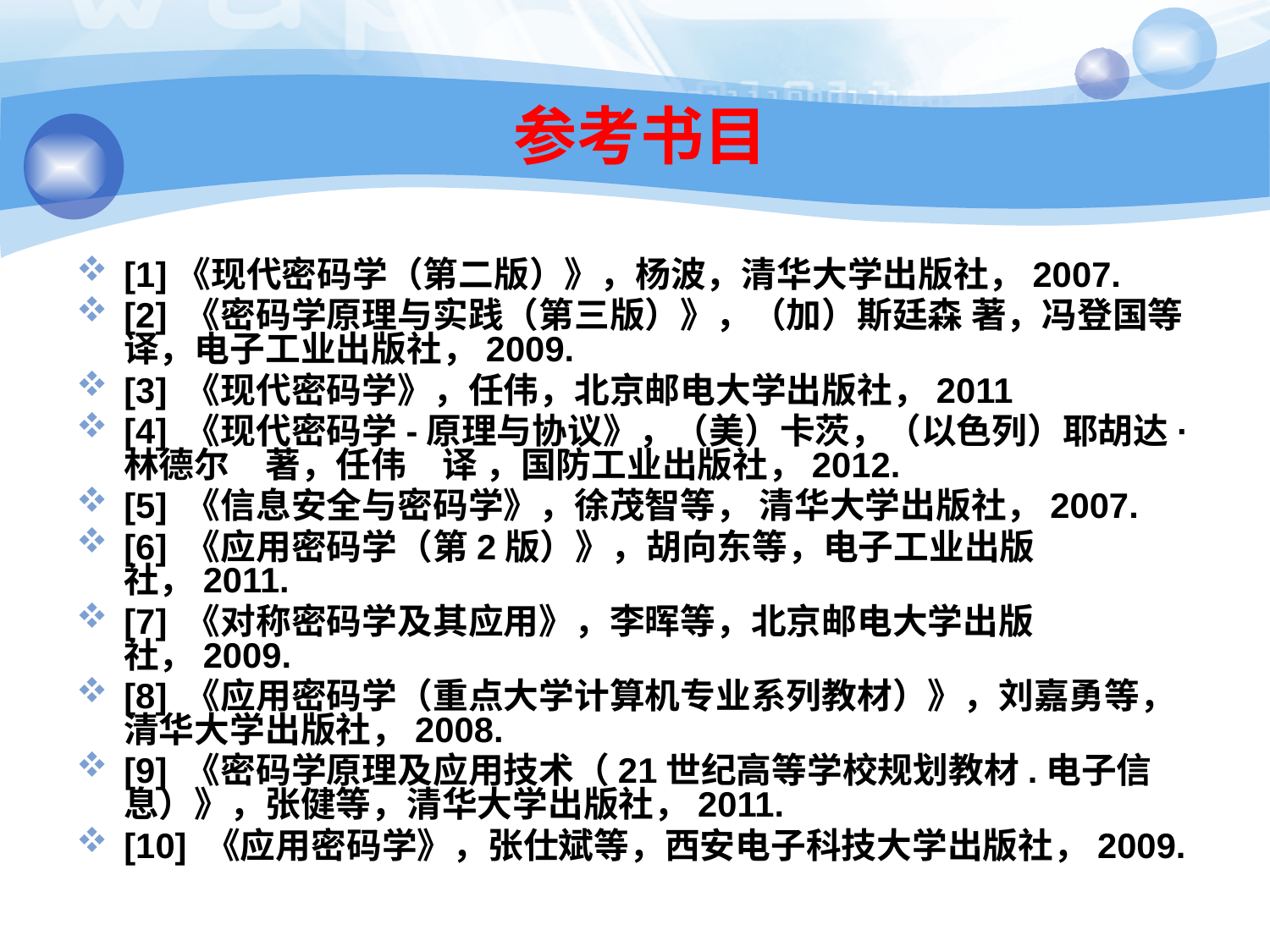

# 参考书目
[1]《现代密码学（第二版）》，杨波，清华大学出版社，2007.
[2] 《密码学原理与实践（第三版）》，（加）斯廷森 著，冯登国等 译，电子工业出版社，2009.
[3] 《现代密码学》，任伟，北京邮电大学出版社，2011
[4] 《现代密码学-原理与协议》，（美）卡茨，（以色列）耶胡达·林德尔　著，任伟　译 ，国防工业出版社，2012.
[5] 《信息安全与密码学》，徐茂智等， 清华大学出版社，2007.
[6] 《应用密码学（第2版）》，胡向东等，电子工业出版社，2011.
[7] 《对称密码学及其应用》，李晖等，北京邮电大学出版社，2009.
[8] 《应用密码学（重点大学计算机专业系列教材）》，刘嘉勇等，清华大学出版社，2008.
[9] 《密码学原理及应用技术（21世纪高等学校规划教材.电子信息）》，张健等，清华大学出版社，2011.
[10] 《应用密码学》，张仕斌等，西安电子科技大学出版社，2009.